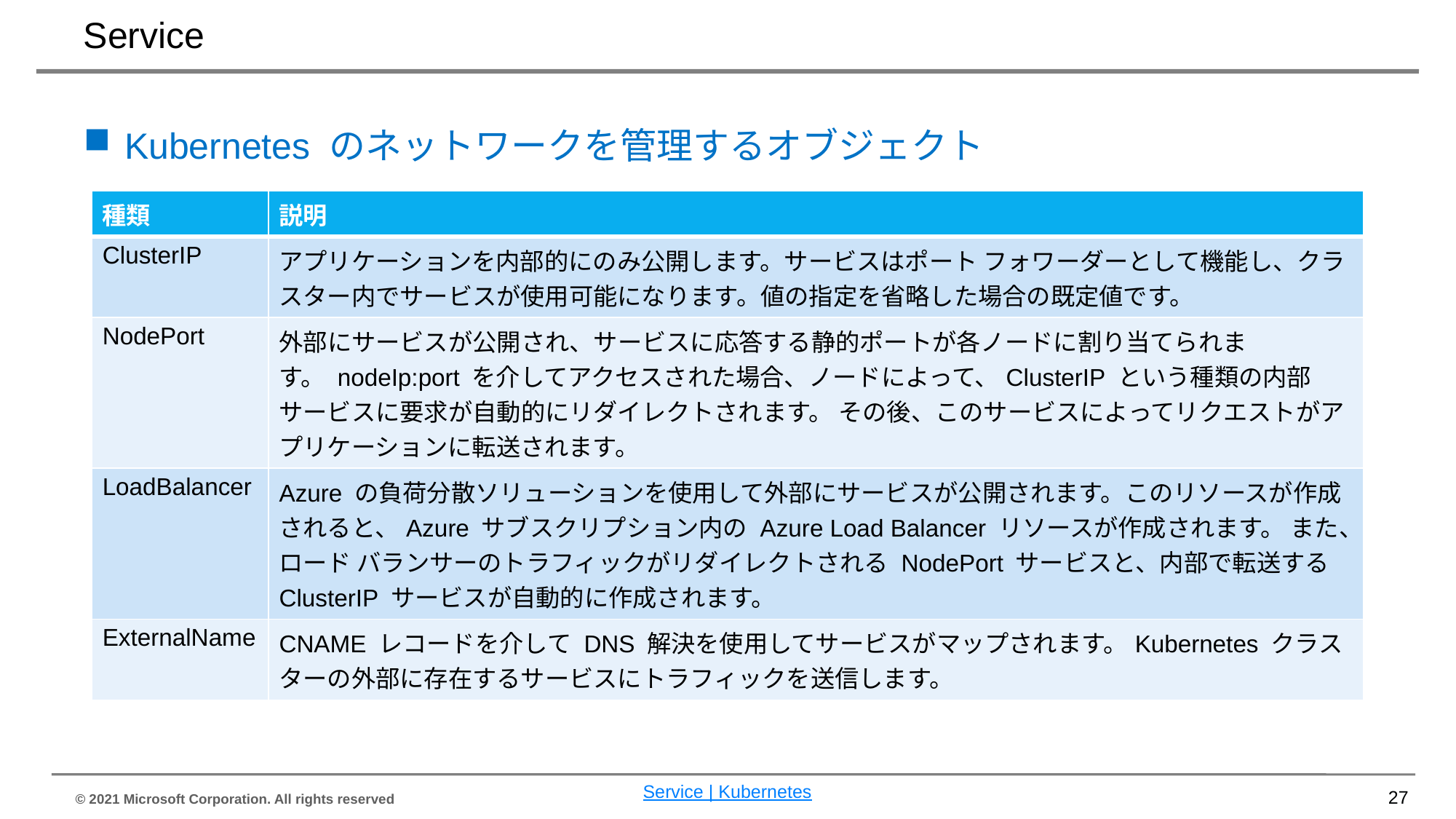

# Service
Kubernetes のネットワークを管理するオブジェクト

| 種類 | 説明 |
| --- | --- |
| ClusterIP | アプリケーションを内部的にのみ公開します。サービスはポート フォワーダーとして機能し、クラスター内でサービスが使用可能になります。値の指定を省略した場合の既定値です。 |
| NodePort | 外部にサービスが公開され、サービスに応答する静的ポートが各ノードに割り当てられます。 nodeIp:port を介してアクセスされた場合、ノードによって、ClusterIP という種類の内部サービスに要求が自動的にリダイレクトされます。 その後、このサービスによってリクエストがアプリケーションに転送されます。 |
| LoadBalancer | Azure の負荷分散ソリューションを使用して外部にサービスが公開されます。このリソースが作成されると、Azure サブスクリプション内の Azure Load Balancer リソースが作成されます。 また、ロード バランサーのトラフィックがリダイレクトされる NodePort サービスと、内部で転送する ClusterIP サービスが自動的に作成されます。 |
| ExternalName | CNAME レコードを介して DNS 解決を使用してサービスがマップされます。Kubernetes クラスターの外部に存在するサービスにトラフィックを送信します。 |
Service | Kubernetes
27